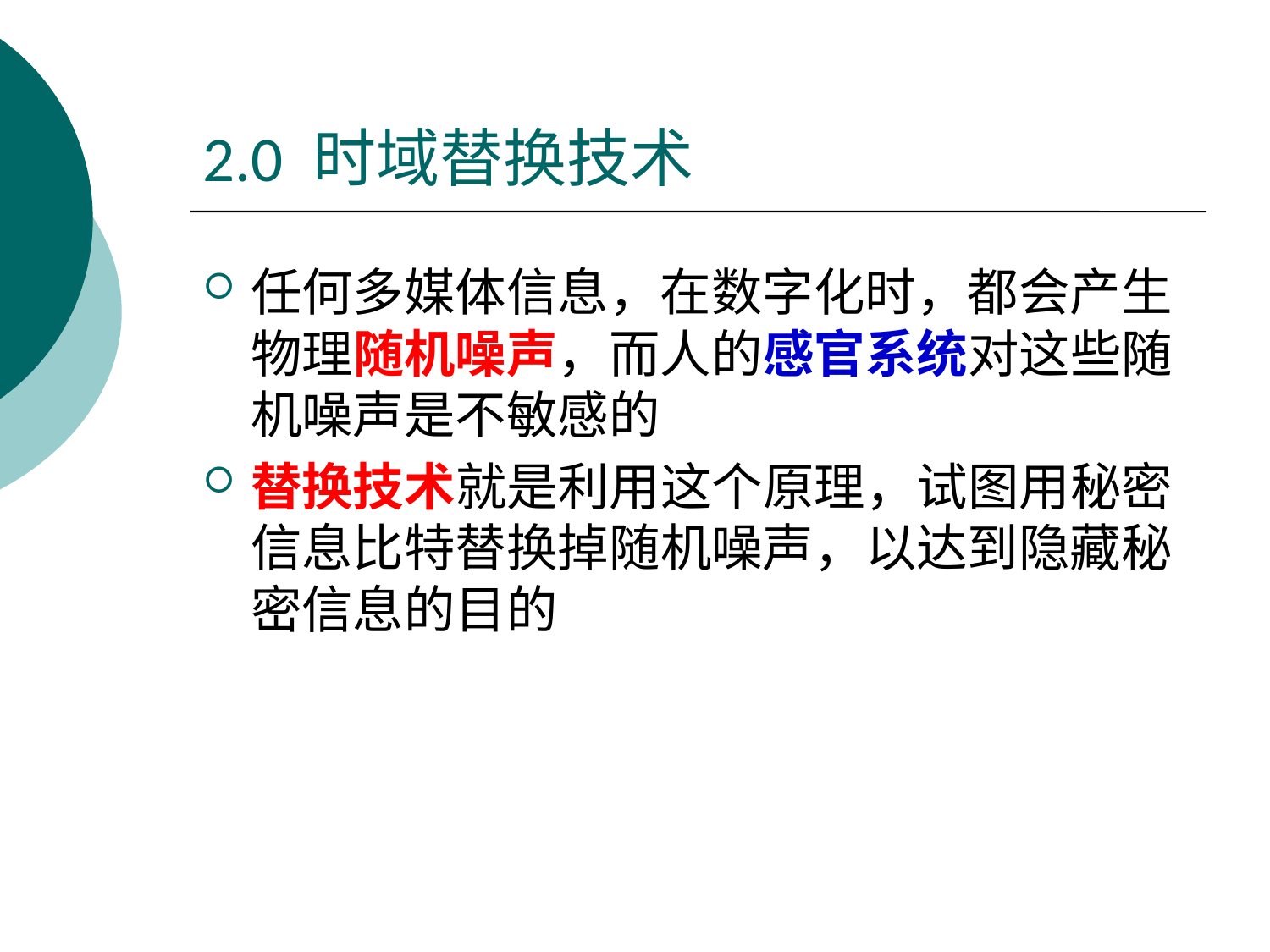

# 2.0 时域替换技术
任何多媒体信息，在数字化时，都会产生物理随机噪声，而人的感官系统对这些随机噪声是不敏感的
替换技术就是利用这个原理，试图用秘密信息比特替换掉随机噪声，以达到隐藏秘密信息的目的